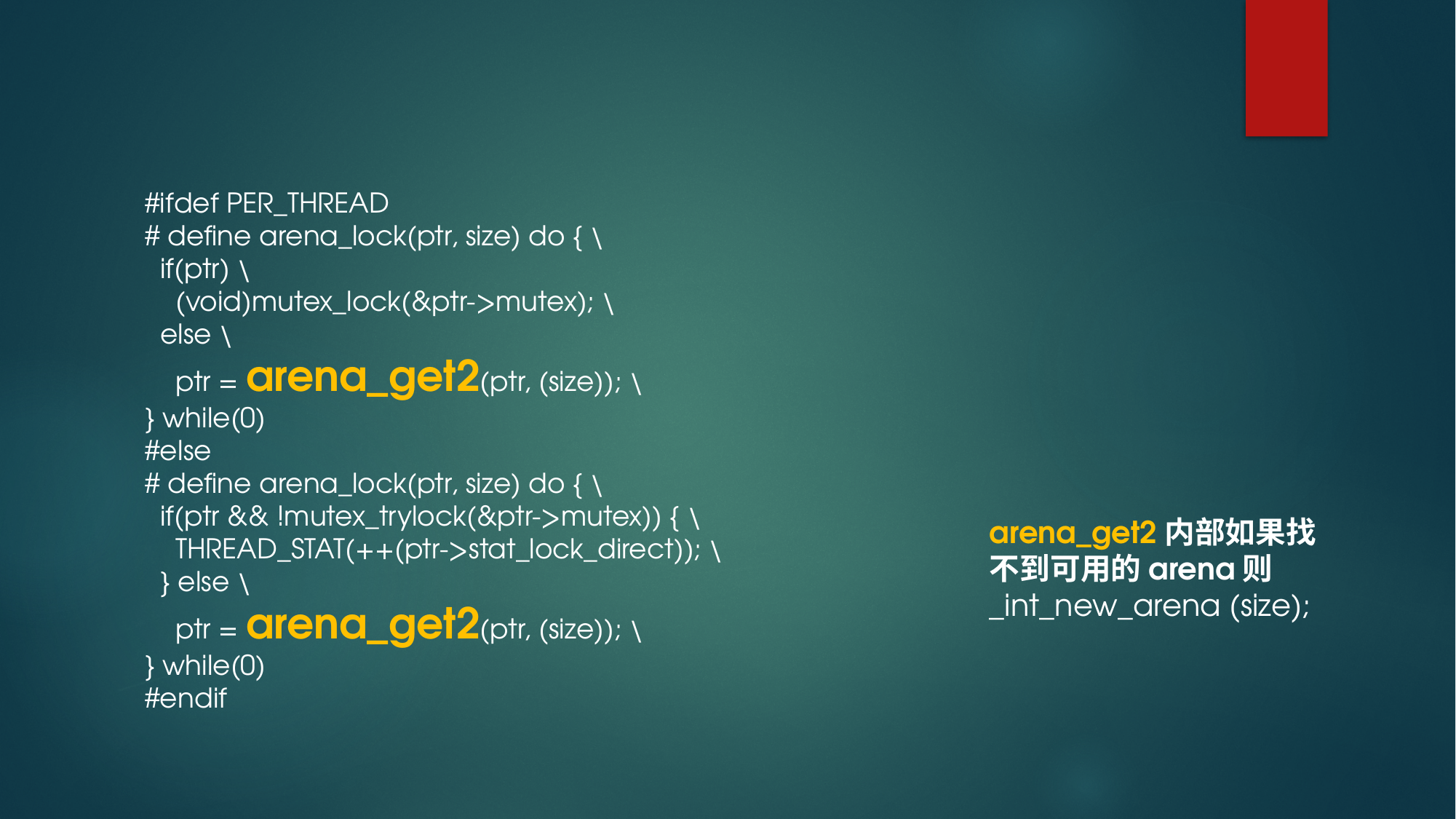

#ifdef PER_THREAD
# define arena_lock(ptr, size) do { \
  if(ptr) \
    (void)mutex_lock(&ptr->mutex); \
  else \
    ptr = arena_get2(ptr, (size)); \
} while(0)
#else
# define arena_lock(ptr, size) do { \
  if(ptr && !mutex_trylock(&ptr->mutex)) { \
    THREAD_STAT(++(ptr->stat_lock_direct)); \
  } else \
    ptr = arena_get2(ptr, (size)); \
} while(0)
#endif
arena_get2内部如果找不到可用的arena则 _int_new_arena (size);